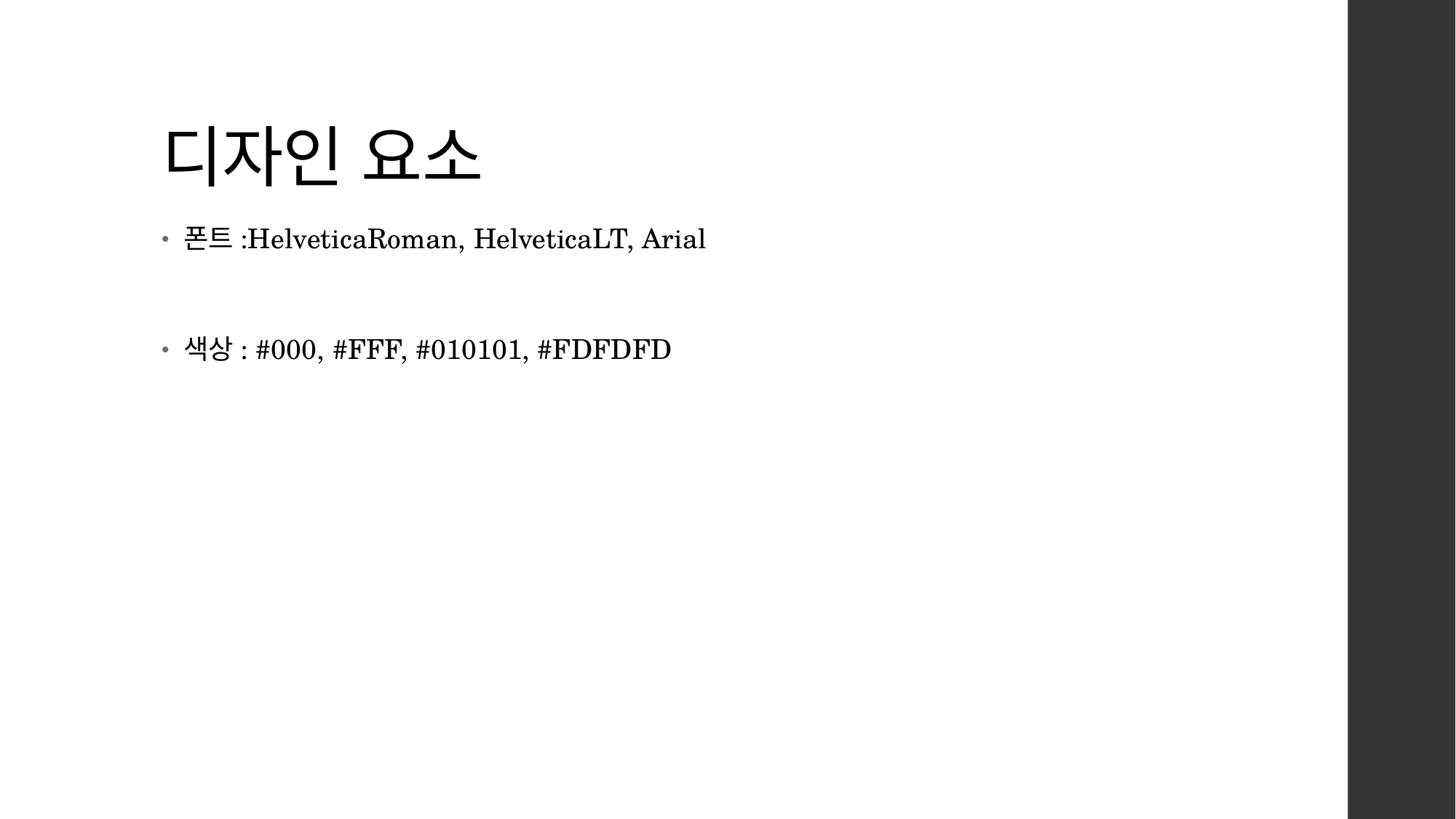

# 디자인 요소
폰트:HelveticaRoman, HelveticaLT, Arial

색상: #000, #FFF, #010101, #FDFDFD